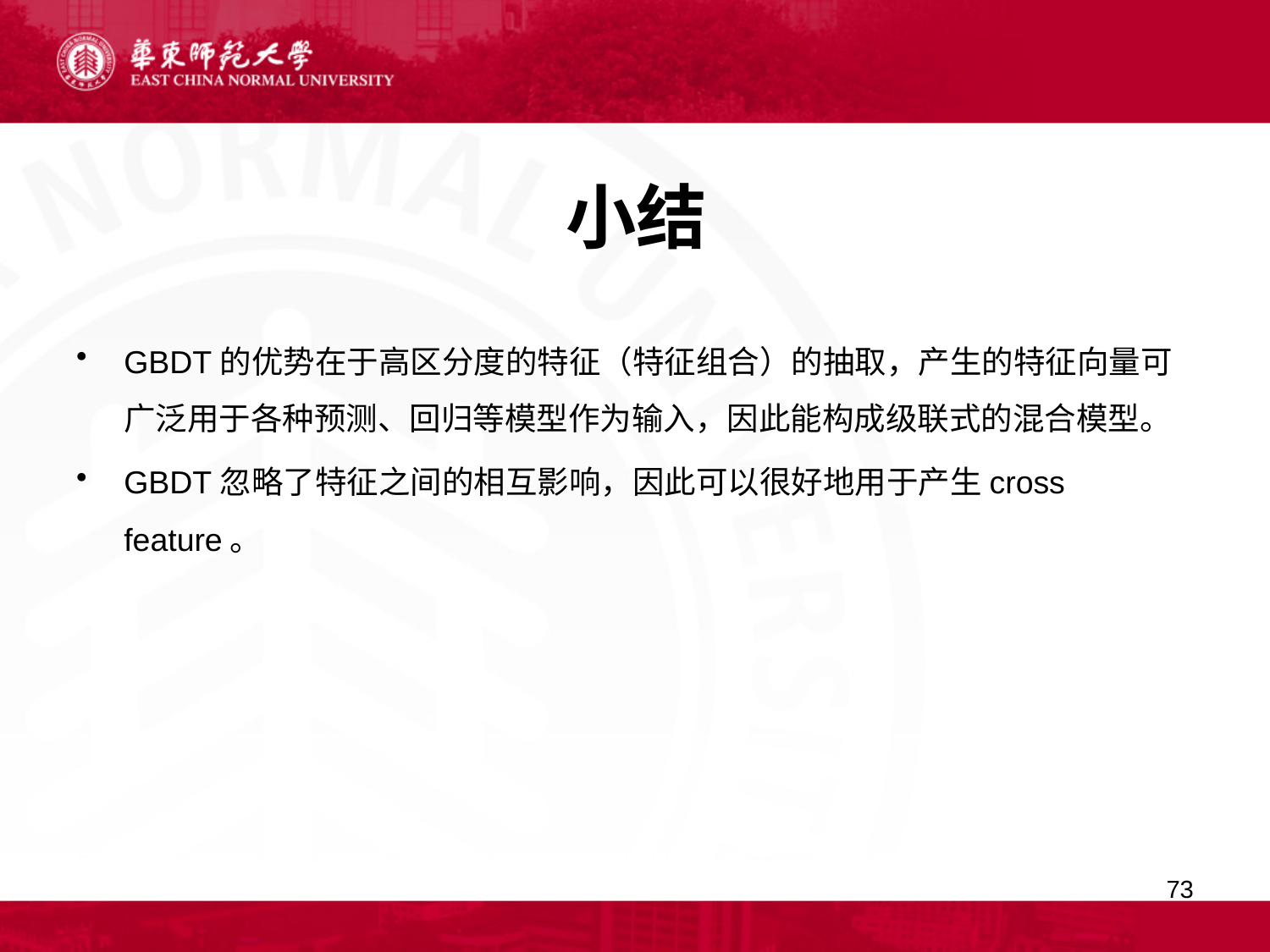

# 小结
GBDT的优势在于高区分度的特征（特征组合）的抽取，产生的特征向量可广泛用于各种预测、回归等模型作为输入，因此能构成级联式的混合模型。
GBDT忽略了特征之间的相互影响，因此可以很好地用于产生cross feature。
73